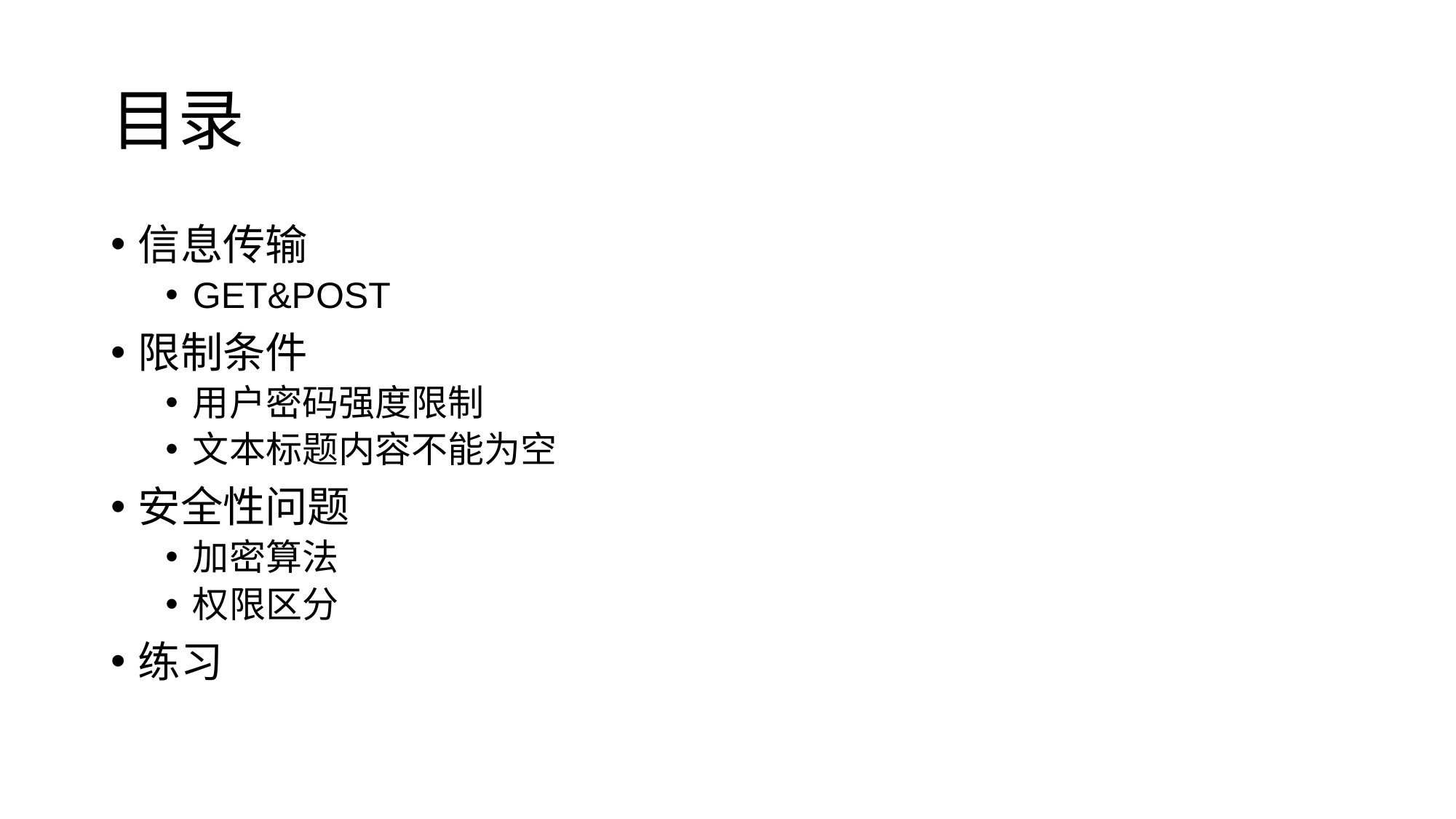

# 目录
信息传输
GET&POST
限制条件
用户密码强度限制
文本标题内容不能为空
安全性问题
加密算法
权限区分
练习